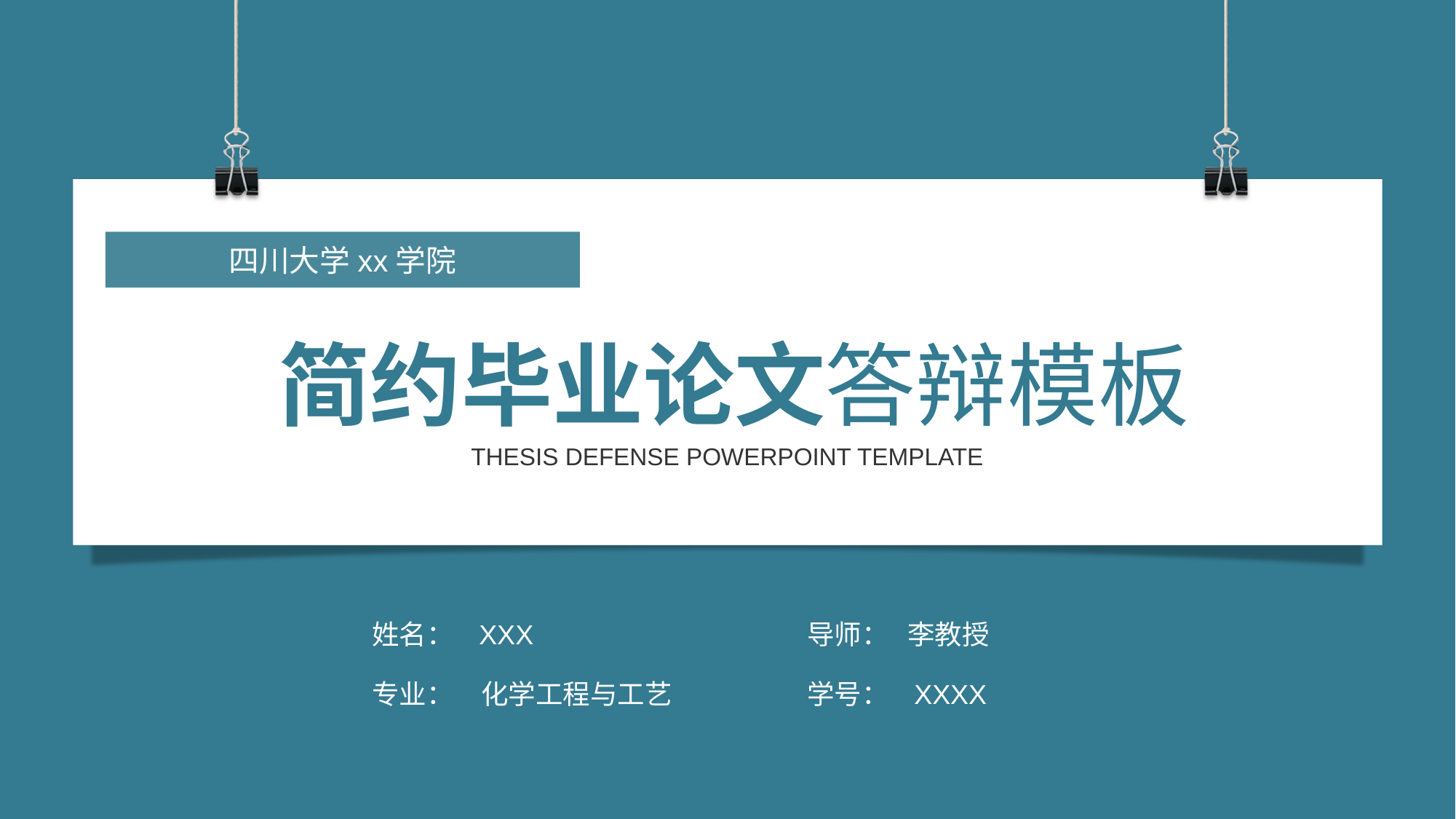

四川大学xx学院
简约毕业论文答辩模板
THESIS DEFENSE POWERPOINT TEMPLATE
姓名：   XXX
导师：   李教授
专业：	化学工程与工艺
学号：   XXXX